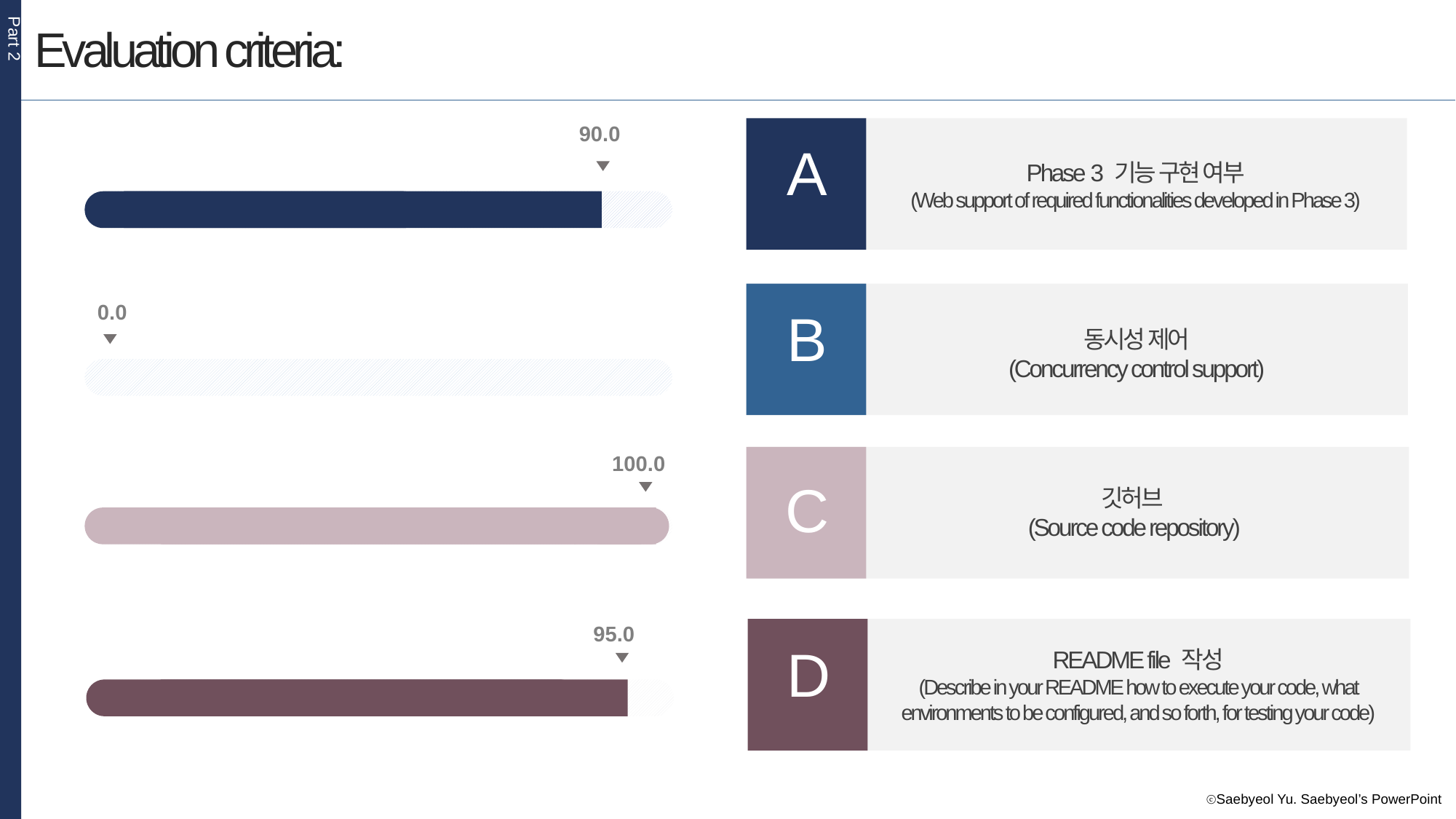

Part 2
Evaluation criteria:
90.0

A
Phase 3 기능 구현 여부
(Web support of required functionalities developed in Phase 3)

0.0
B
동시성 제어
(Concurrency control support)

100.0

C
깃허브
(Source code repository)

95.0

D
README file 작성
(Describe in your README how to execute your code, what environments to be configured, and so forth, for testing your code)